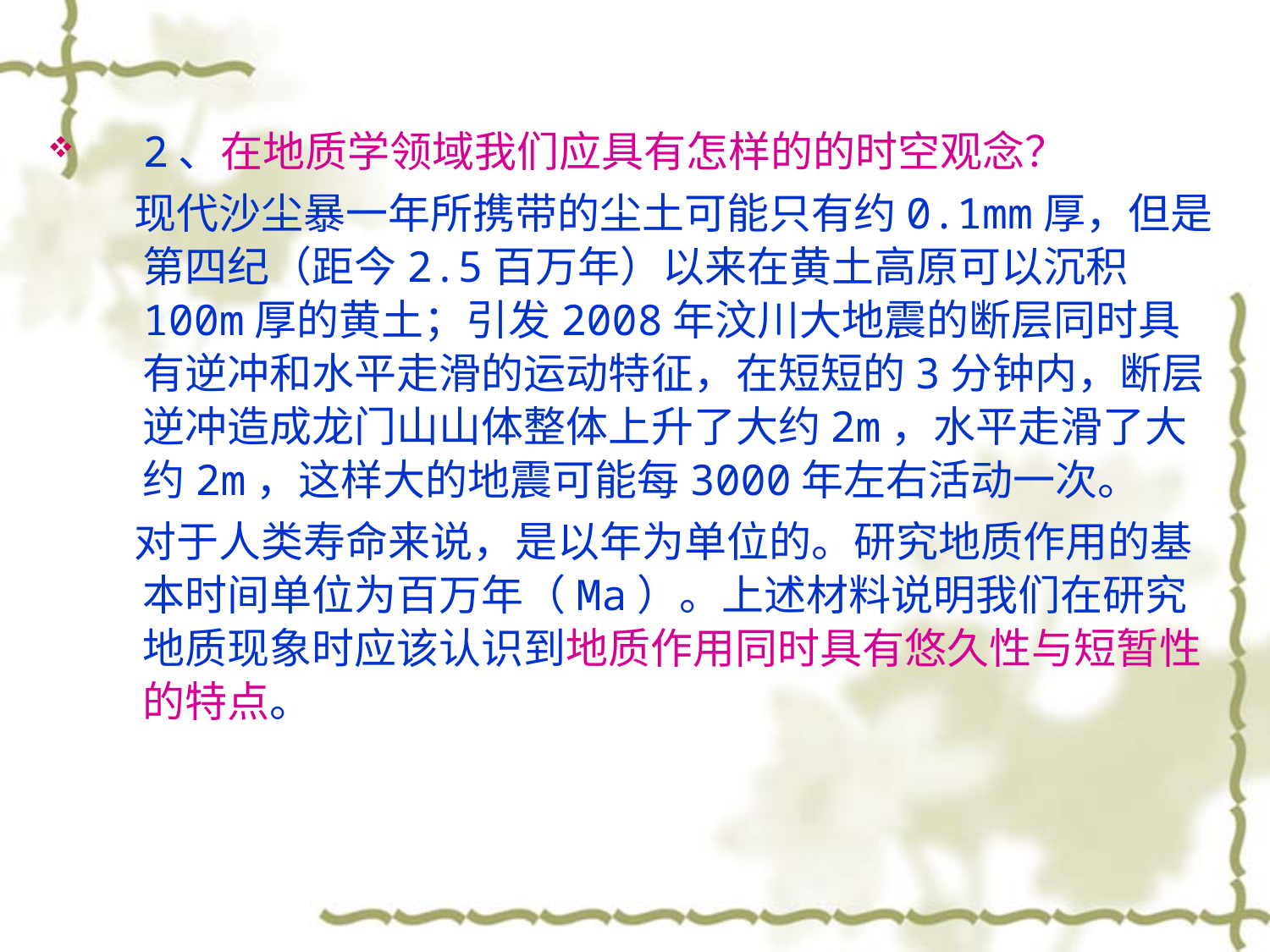

2、在地质学领域我们应具有怎样的的时空观念？
        现代沙尘暴一年所携带的尘土可能只有约0.1mm厚，但是第四纪（距今2.5百万年）以来在黄土高原可以沉积100m厚的黄土；引发2008年汶川大地震的断层同时具有逆冲和水平走滑的运动特征，在短短的3分钟内，断层逆冲造成龙门山山体整体上升了大约2m，水平走滑了大约2m，这样大的地震可能每3000年左右活动一次。
        对于人类寿命来说，是以年为单位的。研究地质作用的基本时间单位为百万年（Ma）。上述材料说明我们在研究地质现象时应该认识到地质作用同时具有悠久性与短暂性的特点。